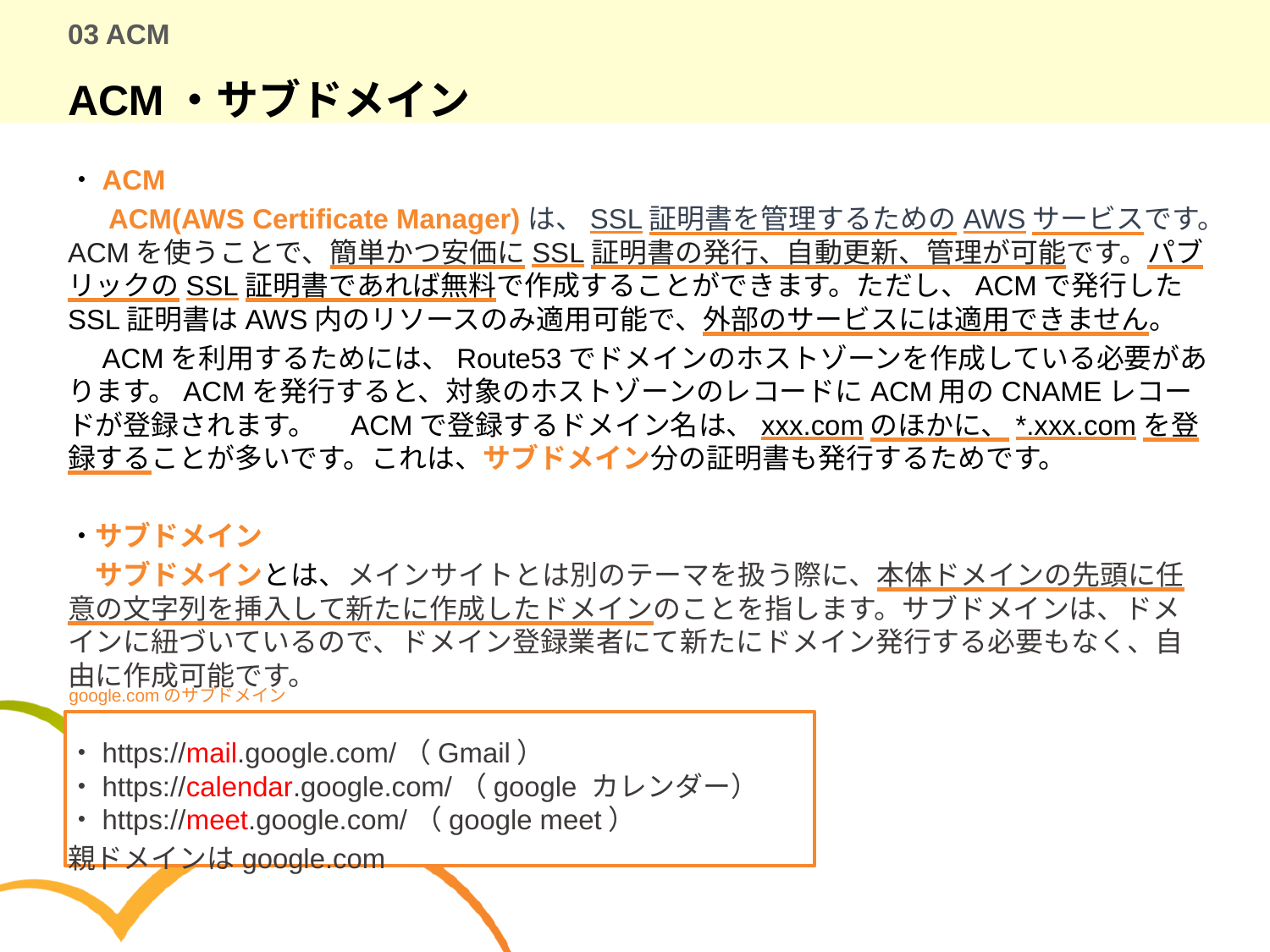

# 03 ACM
ACM・サブドメイン
・ACM
　 ACM(AWS Certificate Manager)は、SSL証明書を管理するためのAWSサービスです。ACMを使うことで、簡単かつ安価にSSL証明書の発行、自動更新、管理が可能です。パブリックのSSL証明書であれば無料で作成することができます。ただし、ACMで発行したSSL証明書はAWS内のリソースのみ適用可能で、外部のサービスには適用できません。
　ACMを利用するためには、Route53でドメインのホストゾーンを作成している必要があります。ACMを発行すると、対象のホストゾーンのレコードにACM用のCNAMEレコードが登録されます。　ACMで登録するドメイン名は、xxx.comのほかに、*.xxx.comを登録することが多いです。これは、サブドメイン分の証明書も発行するためです。

・サブドメイン
　サブドメインとは、メインサイトとは別のテーマを扱う際に、本体ドメインの先頭に任意の文字列を挿入して新たに作成したドメインのことを指します。サブドメインは、ドメインに紐づいているので、ドメイン登録業者にて新たにドメイン発行する必要もなく、自由に作成可能です。

・https://mail.google.com/（Gmail）
・https://calendar.google.com/（google カレンダー）
・https://meet.google.com/（google meet）
親ドメインはgoogle.com
google.comのサブドメイン